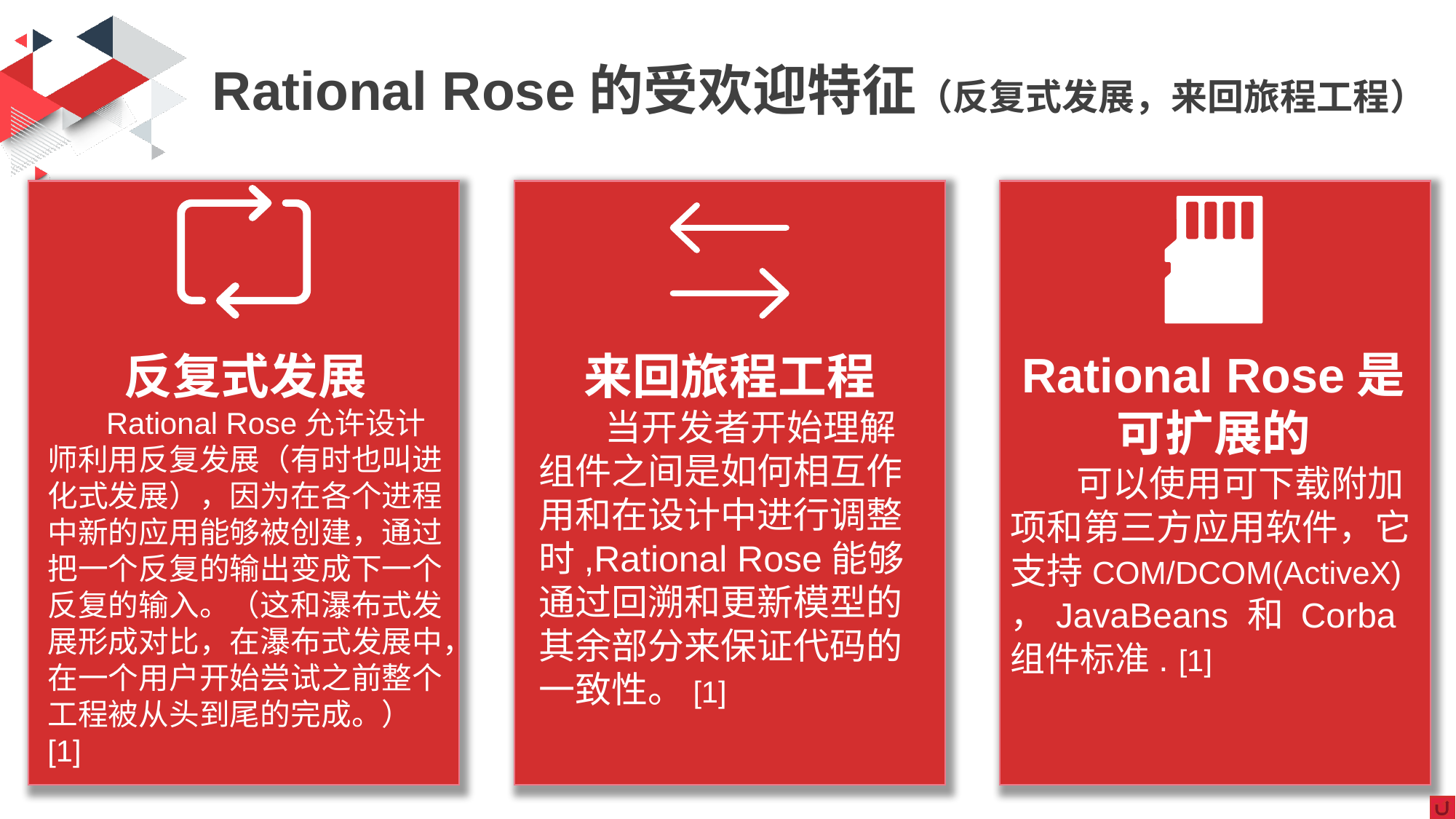

Rational Rose的受欢迎特征（反复式发展，来回旅程工程）

反复式发展
       Rational Rose允许设计师利用反复发展（有时也叫进化式发展），因为在各个进程中新的应用能够被创建，通过把一个反复的输出变成下一个反复的输入。（这和瀑布式发展形成对比，在瀑布式发展中，在一个用户开始尝试之前整个工程被从头到尾的完成。）[1]

来回旅程工程
       当开发者开始理解组件之间是如何相互作用和在设计中进行调整时,Rational Rose能够通过回溯和更新模型的其余部分来保证代码的一致性。[1]

Rational Rose是可扩展的
       可以使用可下载附加项和第三方应用软件，它支持COM/DCOM(ActiveX)，JavaBeans 和 Corba组件标准. [1]